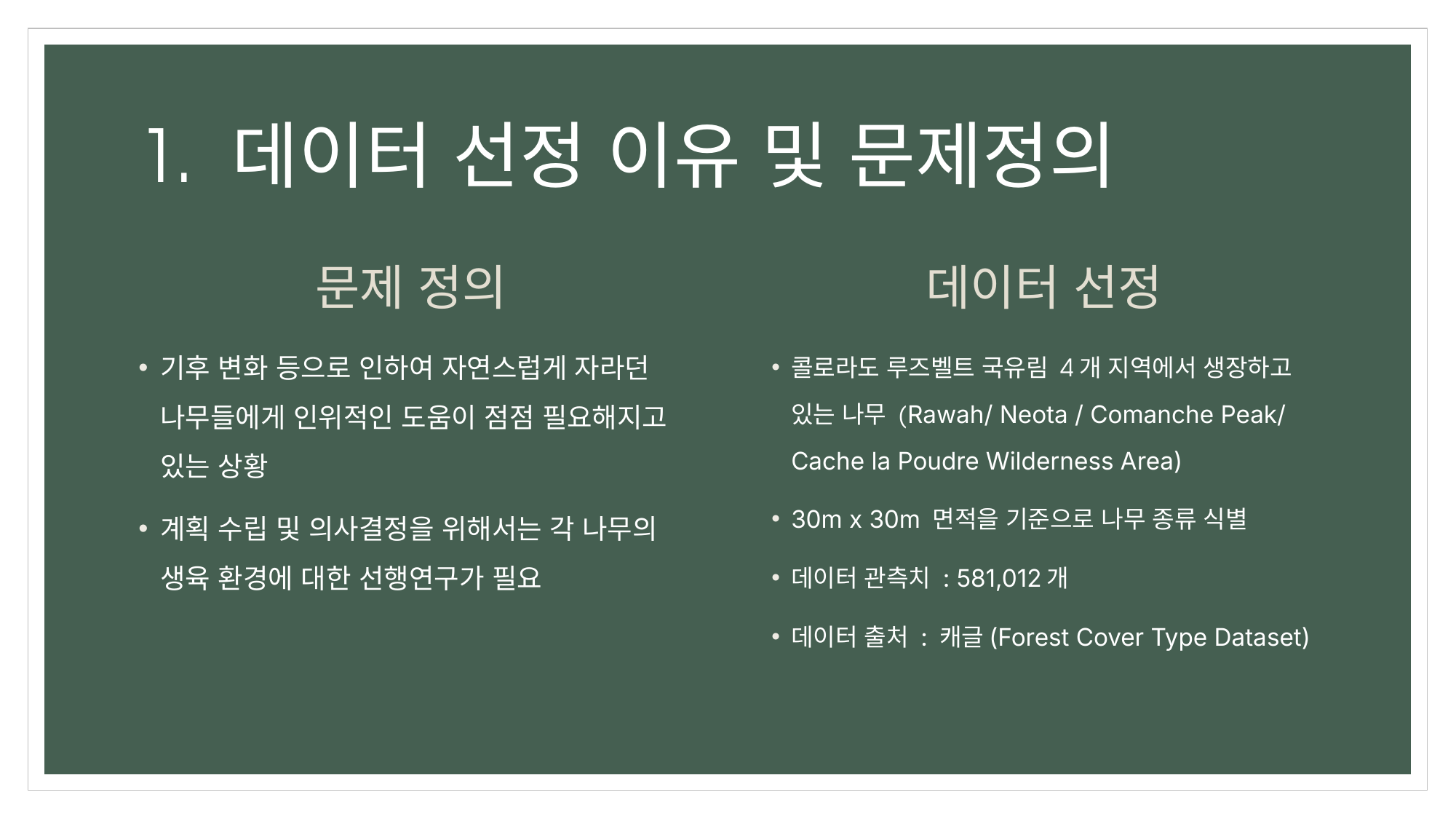

# 1. 데이터 선정 이유 및 문제정의
문제 정의
데이터 선정
기후 변화 등으로 인하여 자연스럽게 자라던 나무들에게 인위적인 도움이 점점 필요해지고 있는 상황
계획 수립 및 의사결정을 위해서는 각 나무의 생육 환경에 대한 선행연구가 필요

콜로라도 루즈벨트 국유림 4개 지역에서 생장하고 있는 나무 (Rawah/ Neota / Comanche Peak/ Cache la Poudre Wilderness Area)
30m x 30m 면적을 기준으로 나무 종류 식별
데이터 관측치 : 581,012개
데이터 출처 : 캐글(Forest Cover Type Dataset)